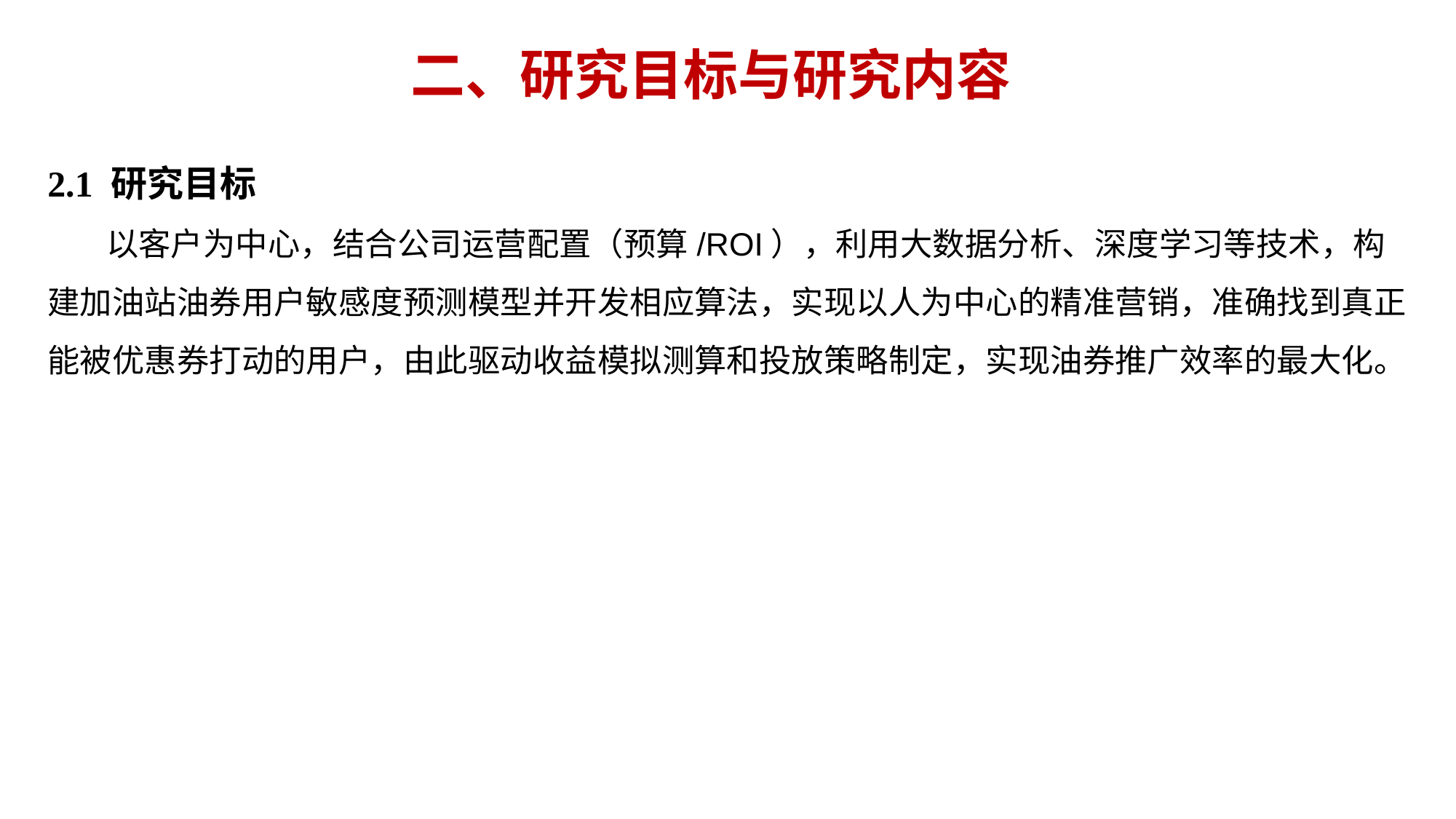

二、研究目标与研究内容
2.1 研究目标
       以客户为中心，结合公司运营配置（预算/ROI），利用大数据分析、深度学习等技术，构建加油站油券用户敏感度预测模型并开发相应算法，实现以人为中心的精准营销，准确找到真正能被优惠券打动的用户，由此驱动收益模拟测算和投放策略制定，实现油券推广效率的最大化。